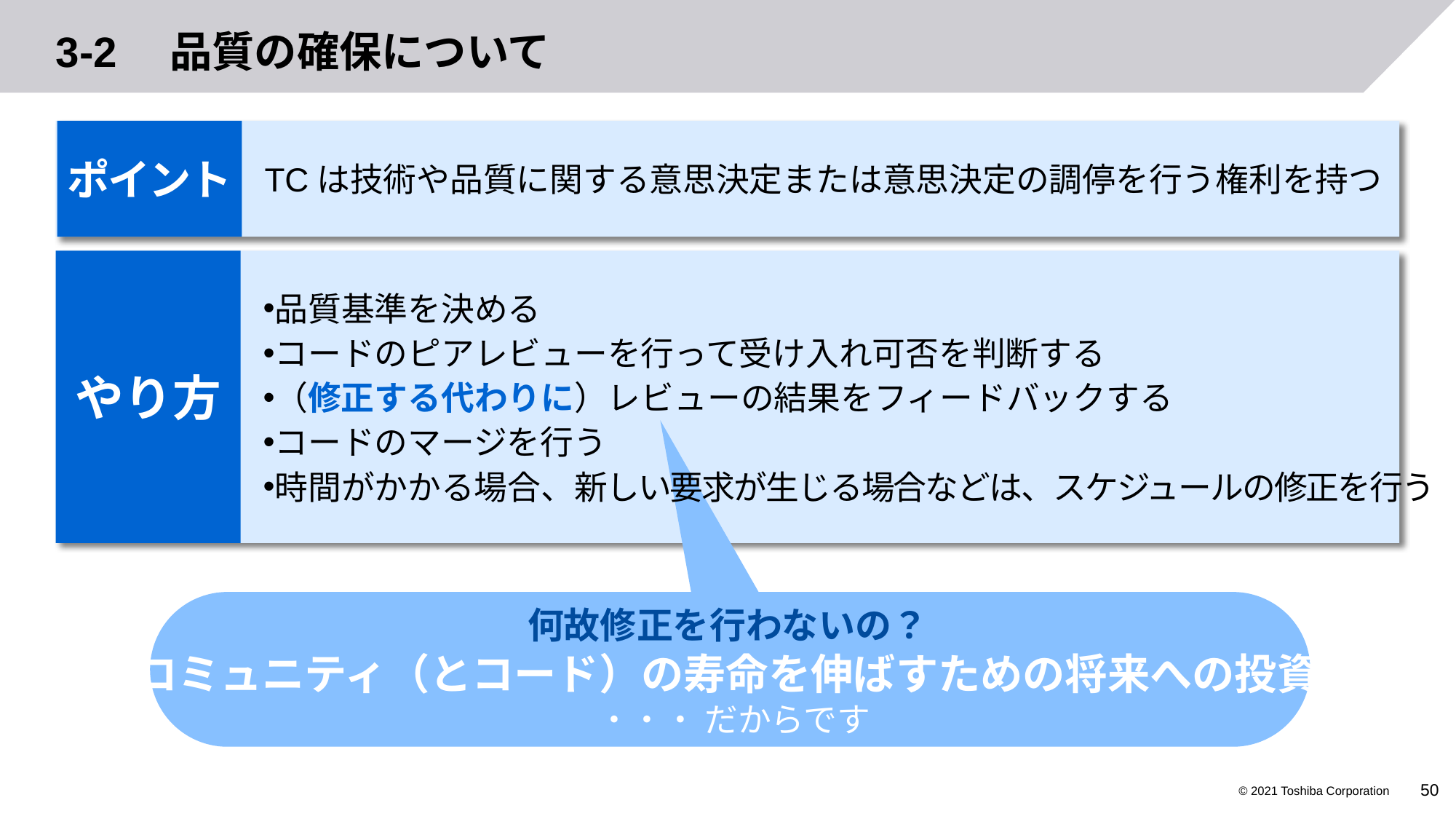

# 3-2　品質の確保について

ポイント
TCは技術や品質に関する意思決定または意思決定の調停を行う権利を持つ
やり方

品質基準を決める
コードのピアレビューを行って受け入れ可否を判断する
（修正する代わりに）レビューの結果をフィードバックする
コードのマージを行う
時間がかかる場合、新しい要求が生じる場合などは、スケジュールの修正を行う

何故修正を行わないの？
コミュニティ（とコード）の寿命を伸ばすための将来への投資
・・・ だからです